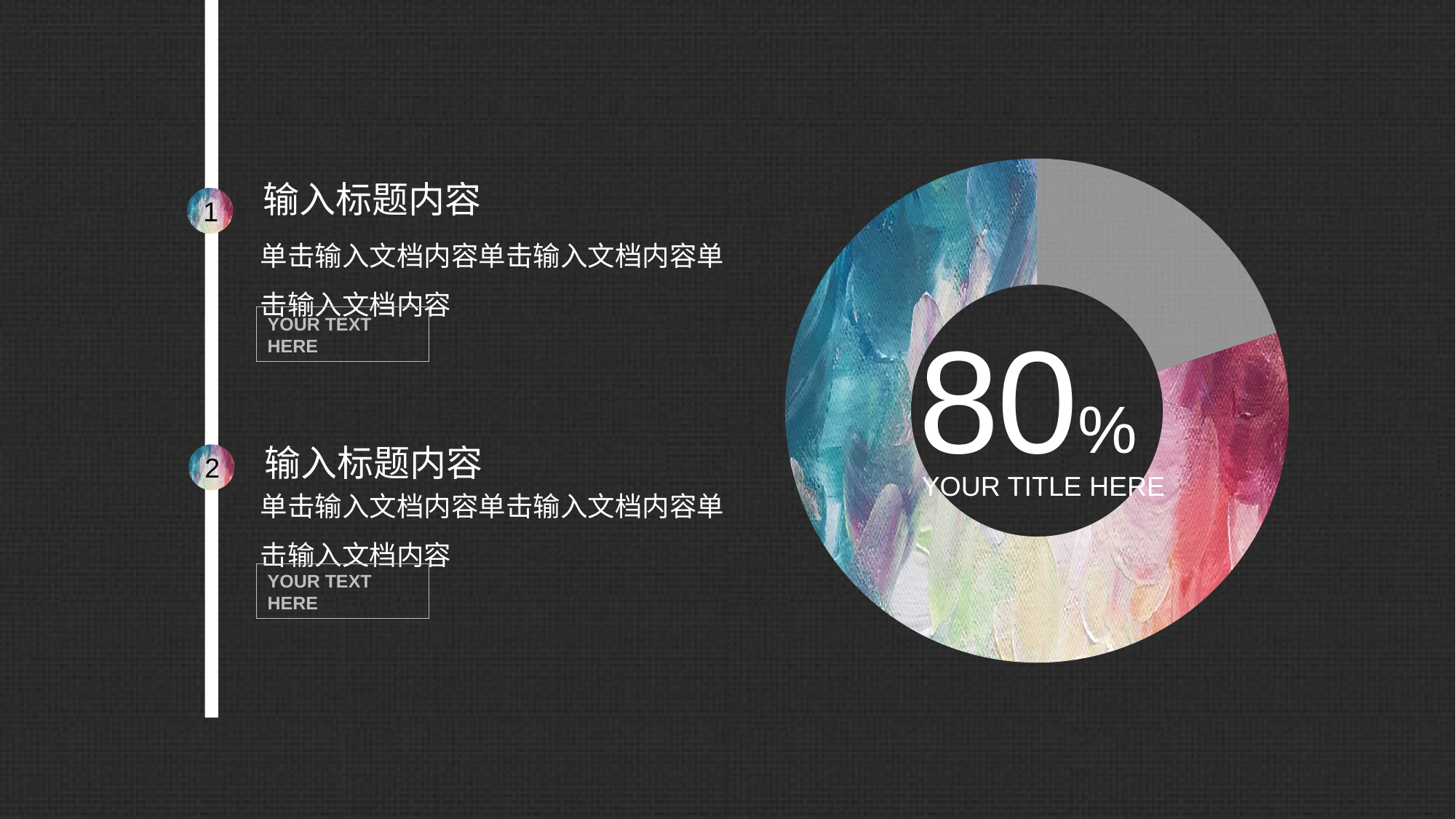

### Chart

| Category | 销售额 |
|---|---|
| A | 20.0 |
| B | 80.0 |
输入标题内容
单击输入文档内容单击输入文档内容单击输入文档内容
YOUR TEXT HERE

1
80%
YOUR TITLE HERE
输入标题内容
单击输入文档内容单击输入文档内容单击输入文档内容
YOUR TEXT HERE

2